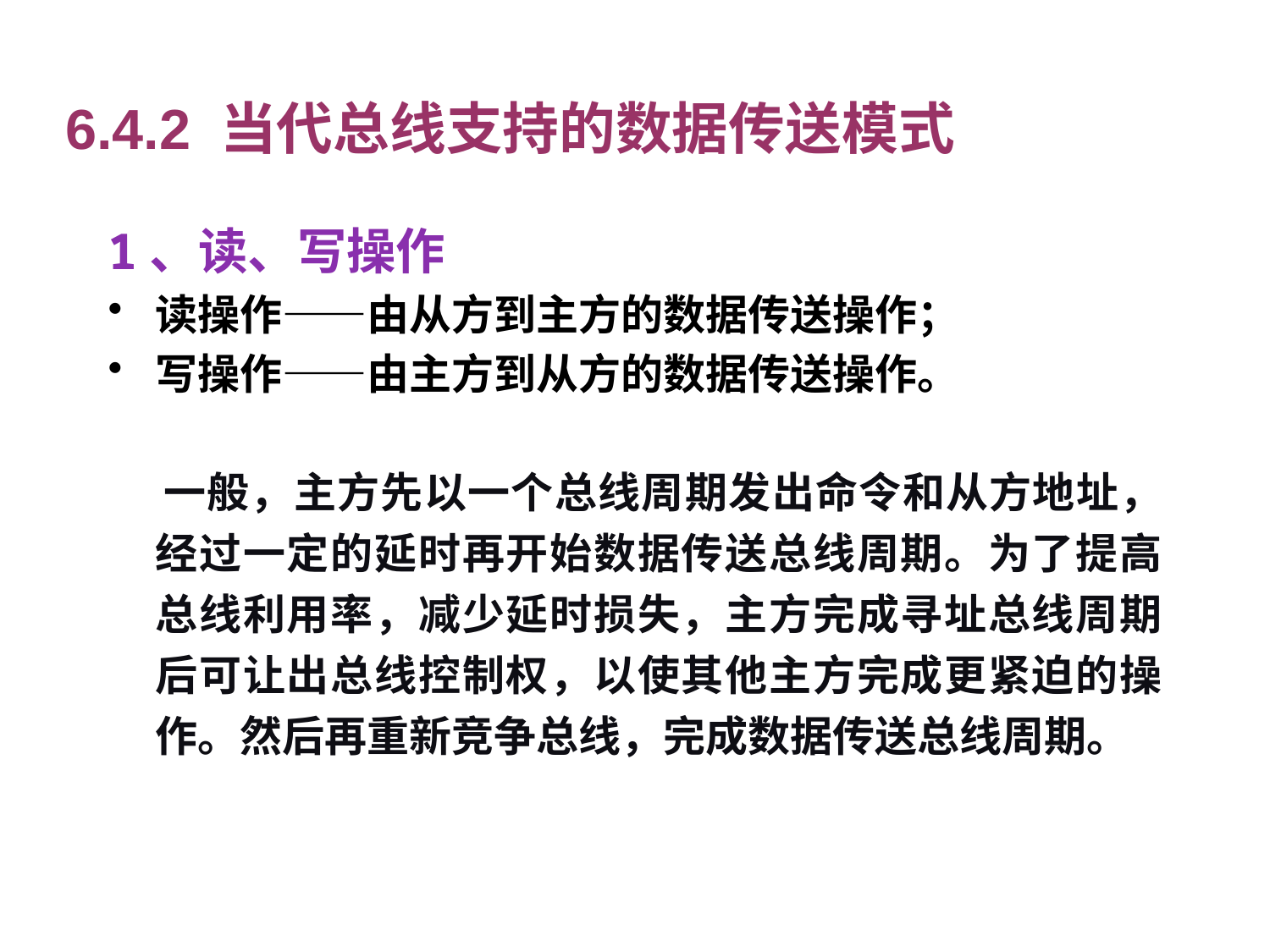

# 6.4.2 当代总线支持的数据传送模式
1、读、写操作
读操作——由从方到主方的数据传送操作；
写操作——由主方到从方的数据传送操作。

     一般，主方先以一个总线周期发出命令和从方地址，经过一定的延时再开始数据传送总线周期。为了提高总线利用率，减少延时损失，主方完成寻址总线周期后可让出总线控制权，以使其他主方完成更紧迫的操作。然后再重新竞争总线，完成数据传送总线周期。